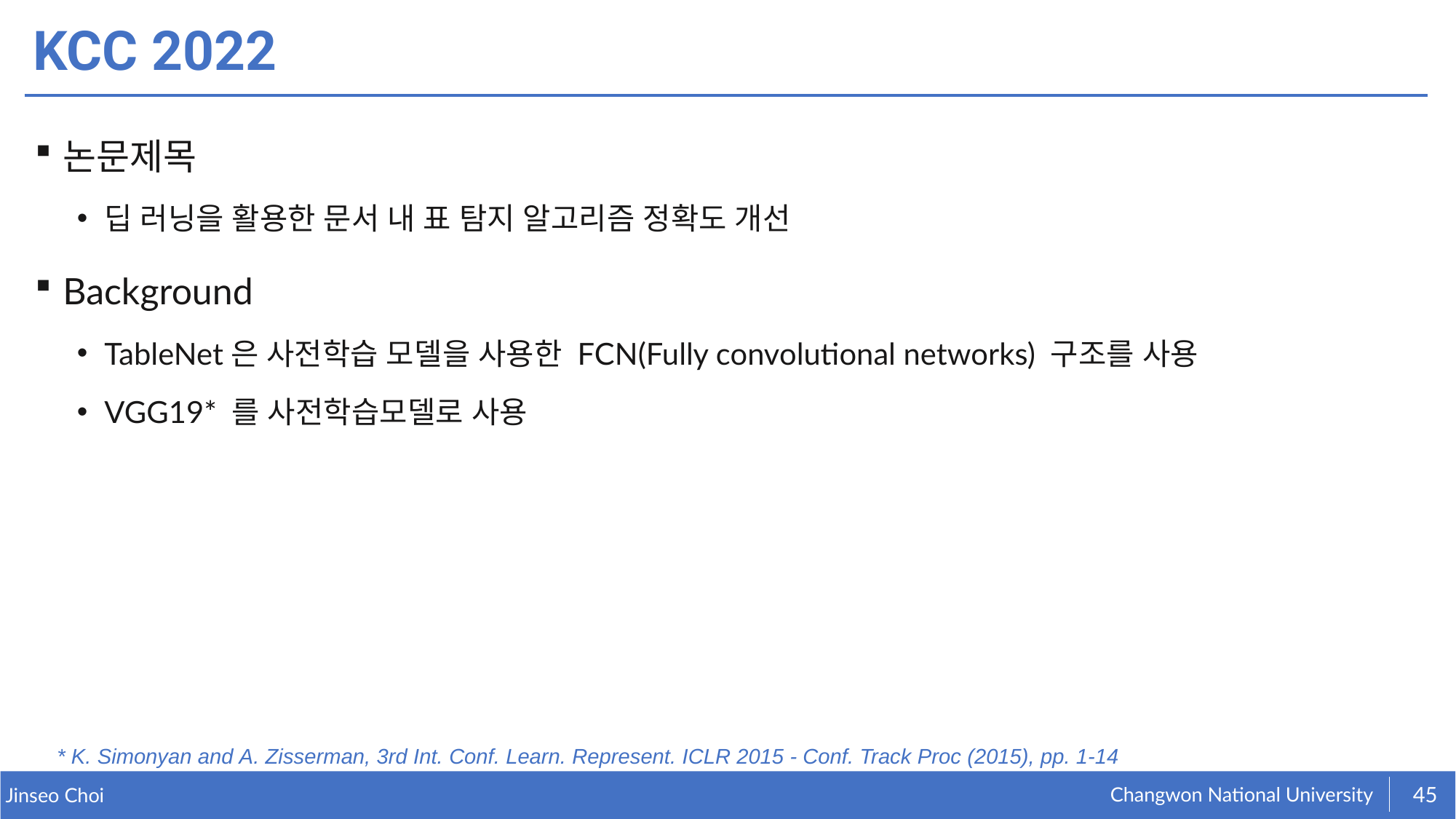

# KCC 2022
논문제목
딥 러닝을 활용한 문서 내 표 탐지 알고리즘 정확도 개선
Background
TableNet은 사전학습 모델을 사용한 FCN(Fully convolutional networks) 구조를 사용
VGG19* 를 사전학습모델로 사용
* K. Simonyan and A. Zisserman, 3rd Int. Conf. Learn. Represent. ICLR 2015 - Conf. Track Proc (2015), pp. 1-14

45